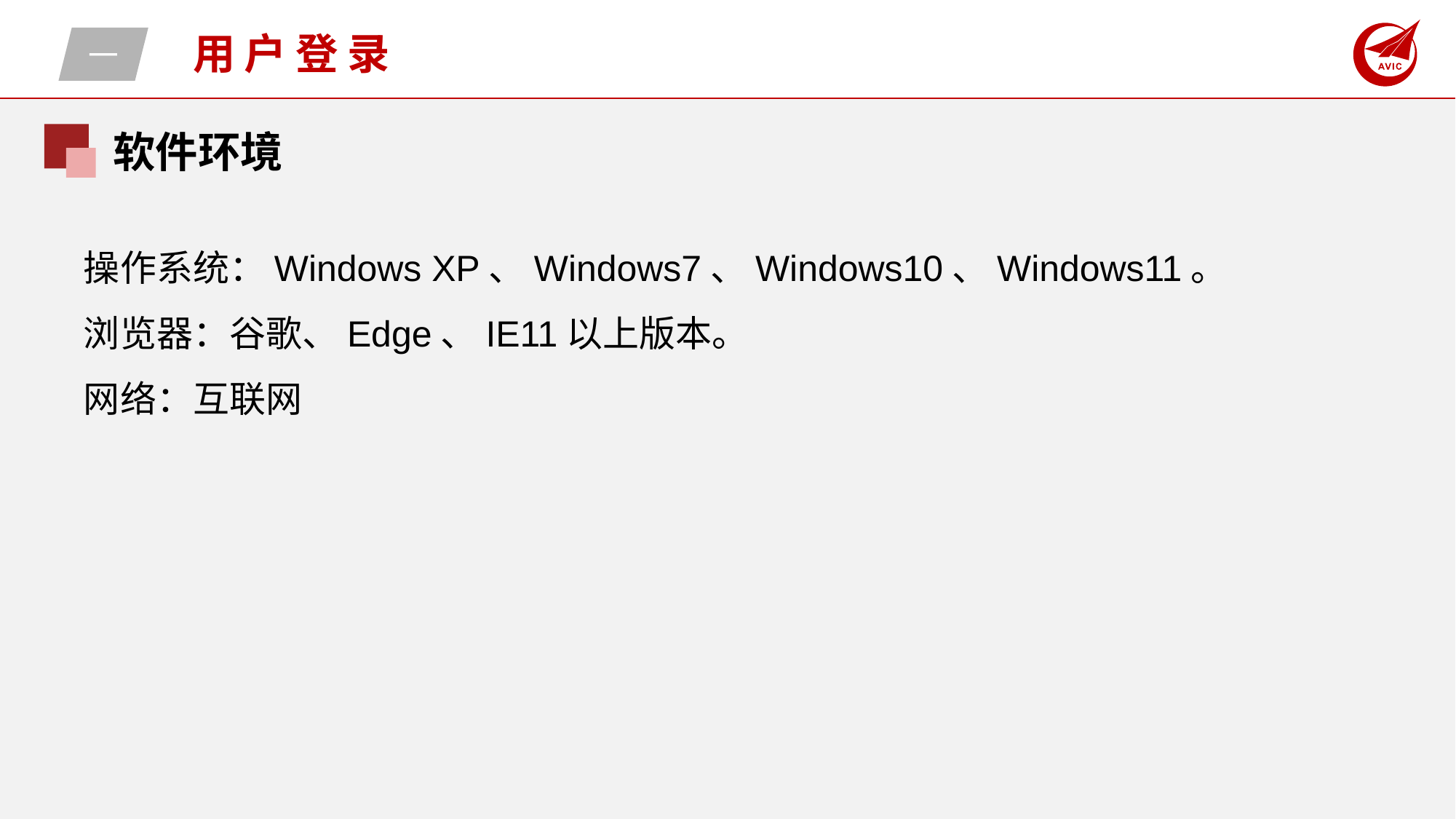

一
用户登录

软件环境

操作系统：Windows XP、Windows7、Windows10、Windows11。
浏览器：谷歌、Edge、IE11以上版本。
网络：互联网